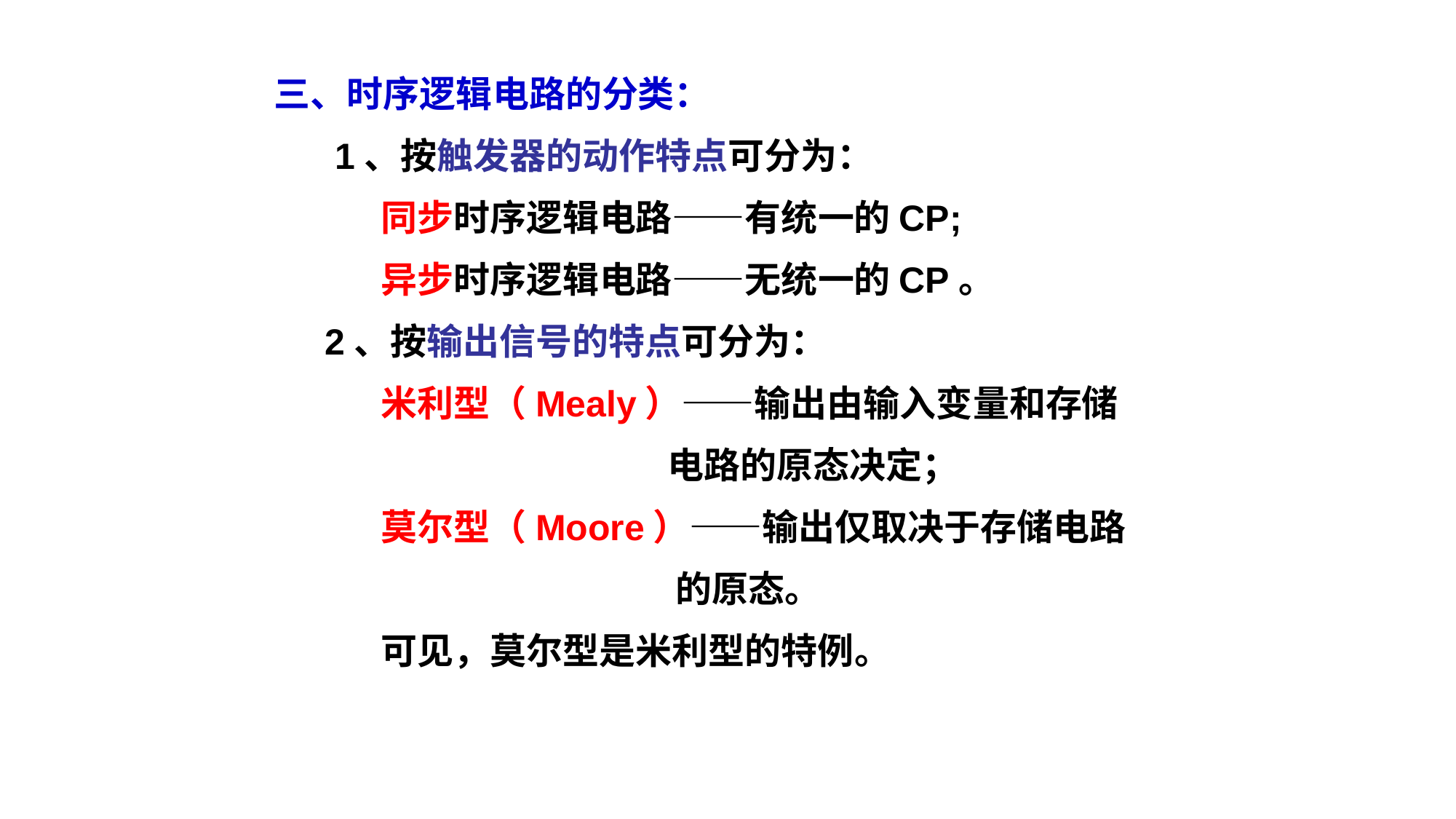

三、时序逻辑电路的分类：
      1、按触发器的动作特点可分为：
            同步时序逻辑电路——有统一的CP;
            异步时序逻辑电路——无统一的CP。
     2、按输出信号的特点可分为：
            米利型（Mealy）——输出由输入变量和存储
                                               电路的原态决定；
            莫尔型（Moore）——输出仅取决于存储电路
                                                的原态。
            可见，莫尔型是米利型的特例。